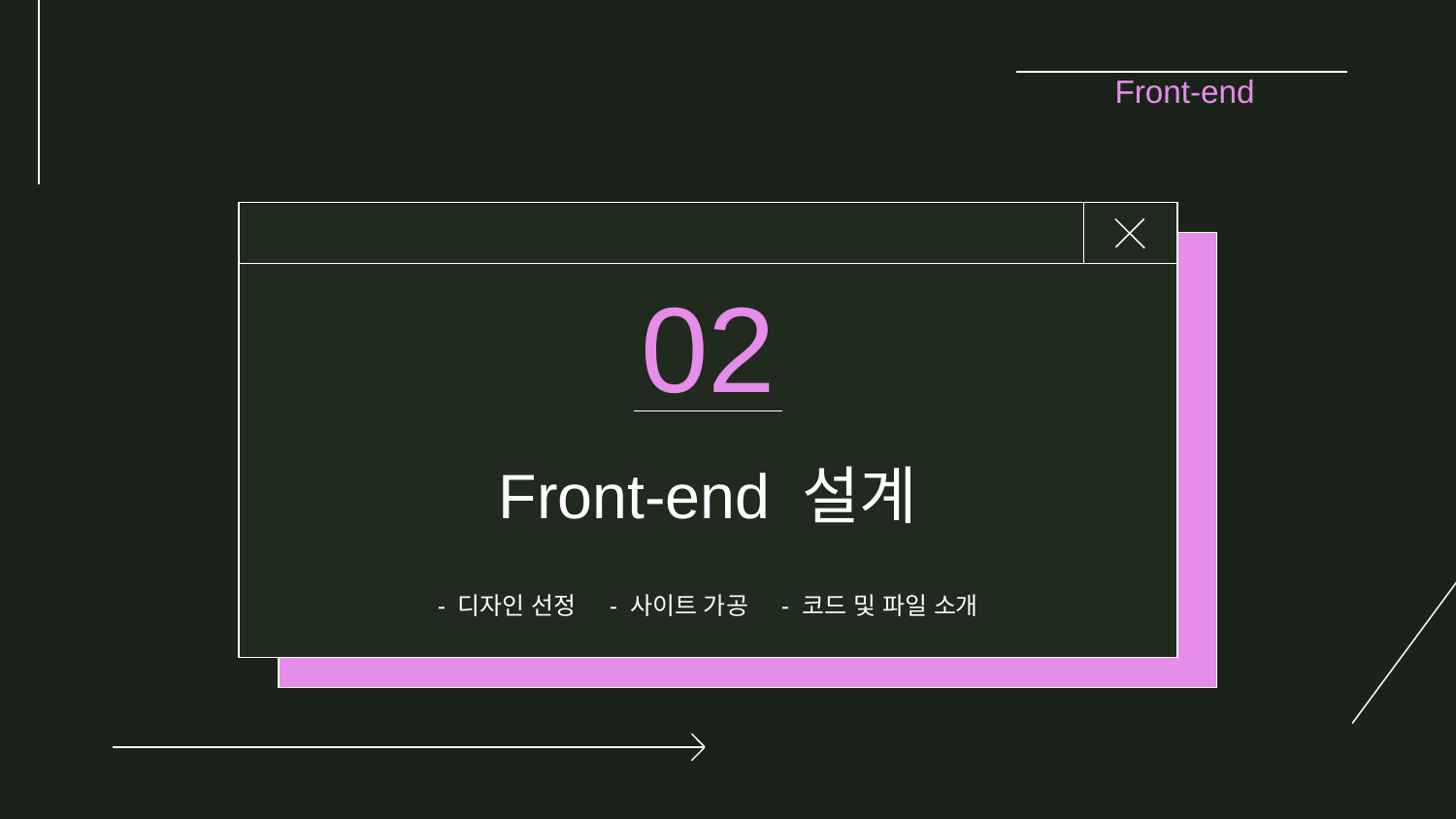

Front-end

02
# Front-end 설계
- 디자인 선정    - 사이트 가공    - 코드 및 파일 소개